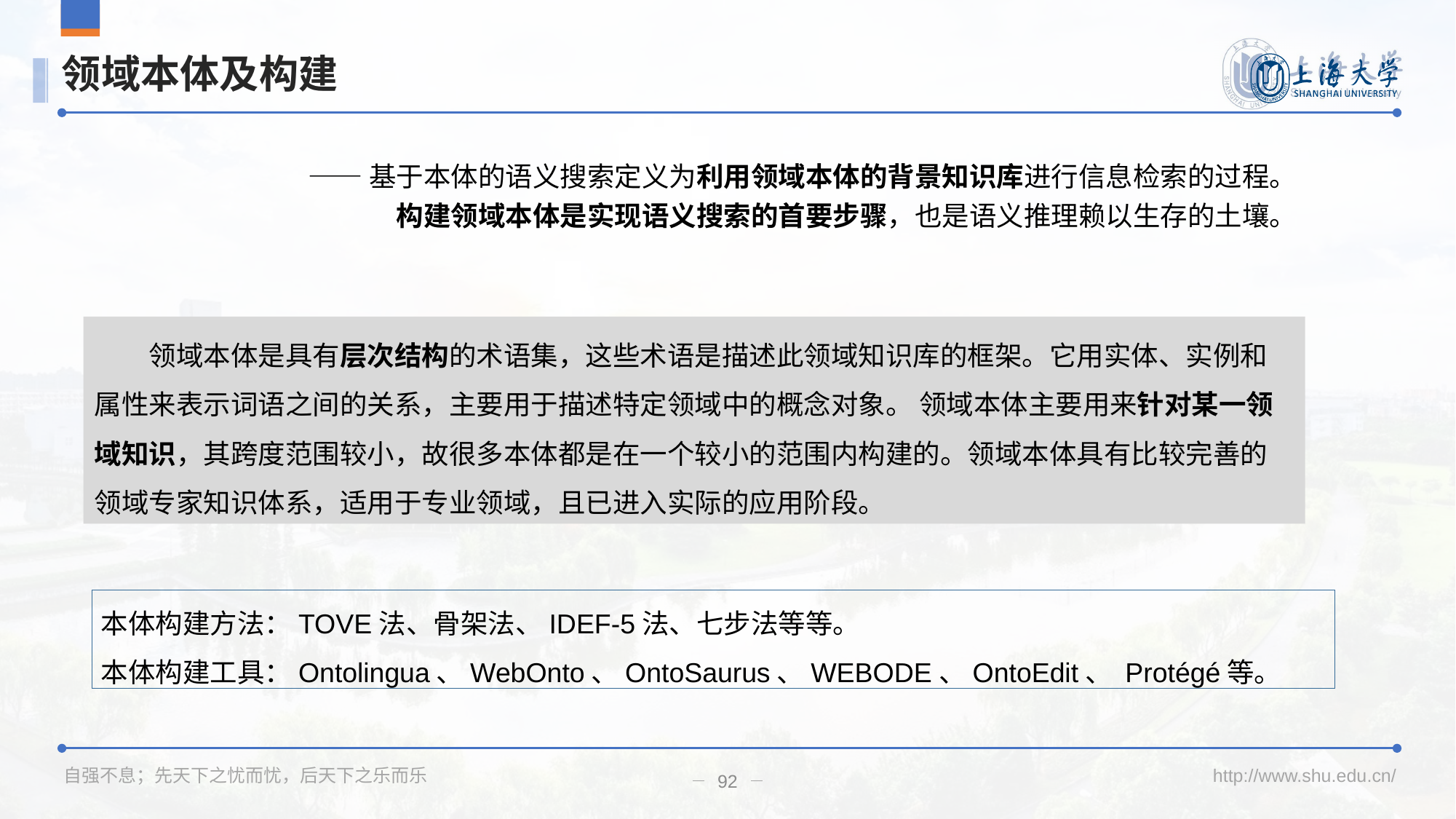

# 领域本体及构建
——基于本体的语义搜索定义为利用领域本体的背景知识库进行信息检索的过程。
构建领域本体是实现语义搜索的首要步骤，也是语义推理赖以生存的土壤。
领域本体是具有层次结构的术语集，这些术语是描述此领域知识库的框架。它用实体、实例和属性来表示词语之间的关系，主要用于描述特定领域中的概念对象。 领域本体主要用来针对某一领域知识，其跨度范围较小，故很多本体都是在一个较小的范围内构建的。领域本体具有比较完善的领域专家知识体系，适用于专业领域，且已进入实际的应用阶段。
本体构建方法：TOVE法、骨架法、IDEF-5法、七步法等等。
本体构建工具：Ontolingua、WebOnto、OntoSaurus、WEBODE、OntoEdit、 Protégé等。
92